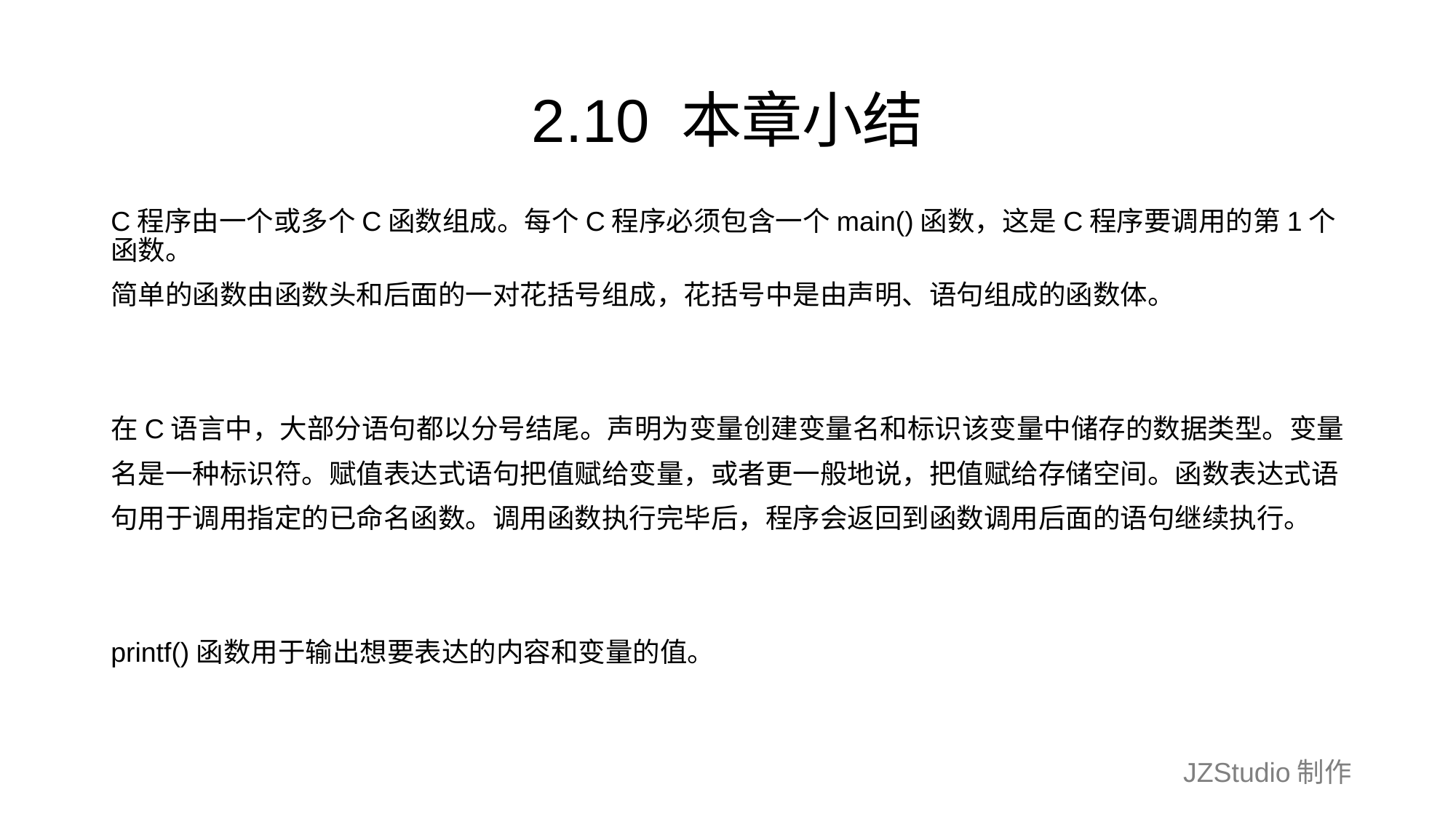

# 2.10 本章小结
C程序由一个或多个C函数组成。每个C程序必须包含一个main()函数，这是C程序要调用的第1个函数。
简单的函数由函数头和后面的一对花括号组成，花括号中是由声明、语句组成的函数体。

在C语言中，大部分语句都以分号结尾。声明为变量创建变量名和标识该变量中储存的数据类型。变量
名是一种标识符。赋值表达式语句把值赋给变量，或者更一般地说，把值赋给存储空间。函数表达式语
句用于调用指定的已命名函数。调用函数执行完毕后，程序会返回到函数调用后面的语句继续执行。

printf()函数用于输出想要表达的内容和变量的值。